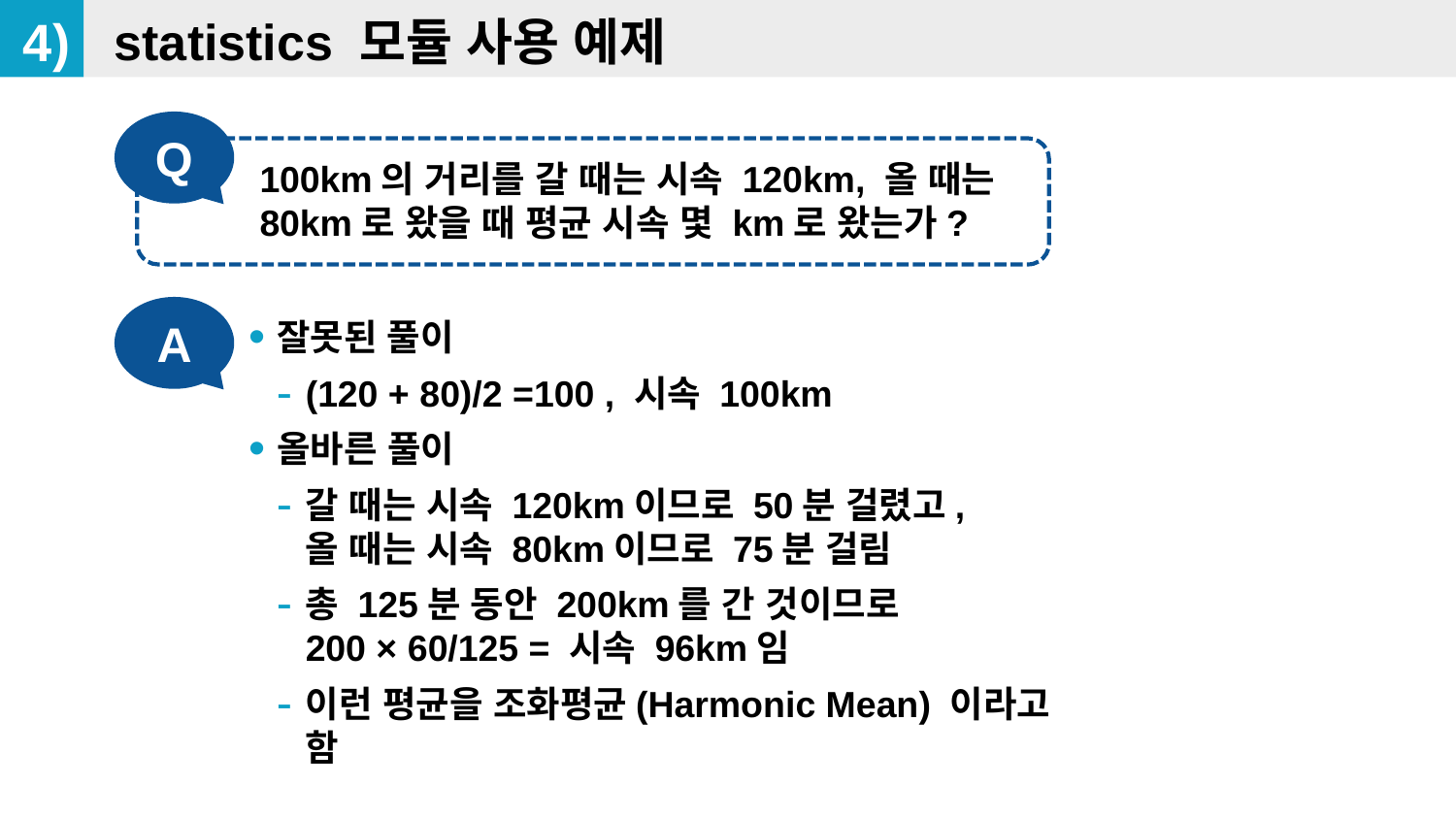

4)
statistics 모듈 사용 예제
Q

100km의 거리를 갈 때는 시속 120km, 올 때는 80km로 왔을 때 평균 시속 몇 km로 왔는가?
A
잘못된 풀이
(120 + 80)/2 =100 , 시속 100km
올바른 풀이
갈 때는 시속 120km이므로 50분 걸렸고,
올 때는 시속 80km이므로 75분 걸림
총 125분 동안 200km를 간 것이므로
200 × 60/125 = 시속 96km임
이런 평균을 조화평균(Harmonic Mean) 이라고 함